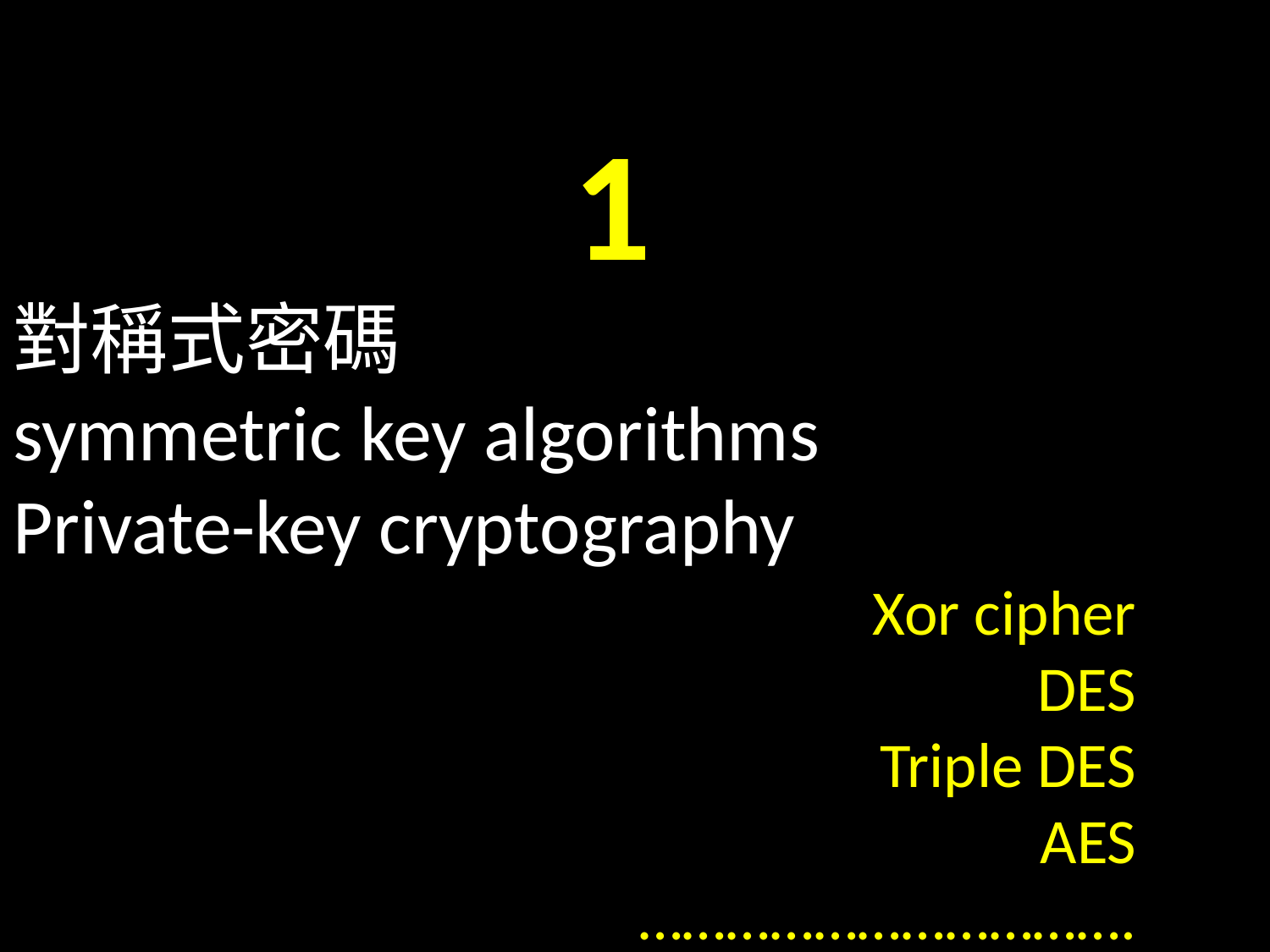

對稱式密碼
symmetric key algorithms
Private-key cryptography

#
1

Xor cipher
DES
Triple DES
AES
…………………………….